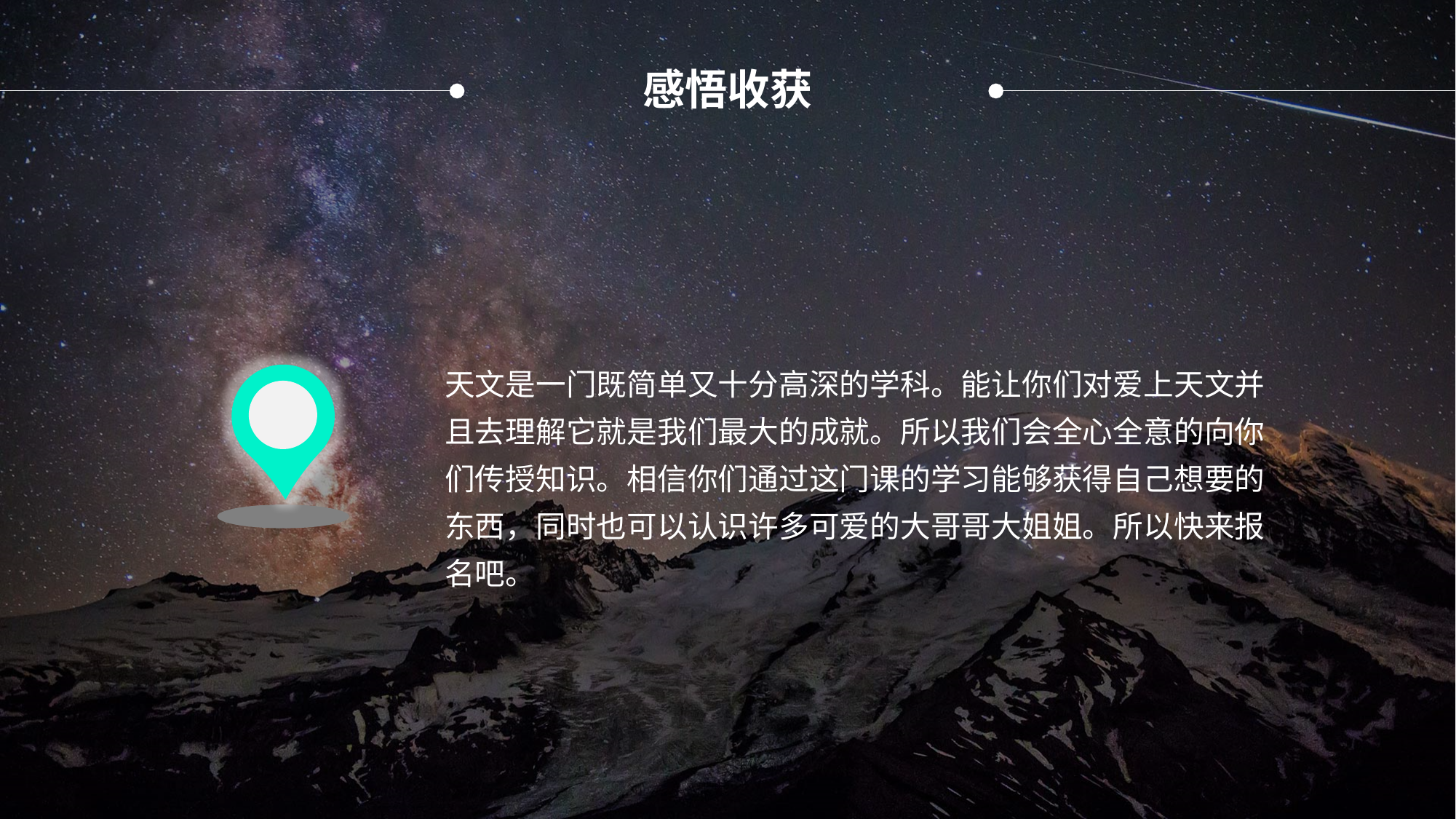

感悟收获
天文是一门既简单又十分高深的学科。能让你们对爱上天文并且去理解它就是我们最大的成就。所以我们会全心全意的向你们传授知识。相信你们通过这门课的学习能够获得自己想要的东西，同时也可以认识许多可爱的大哥哥大姐姐。所以快来报名吧。